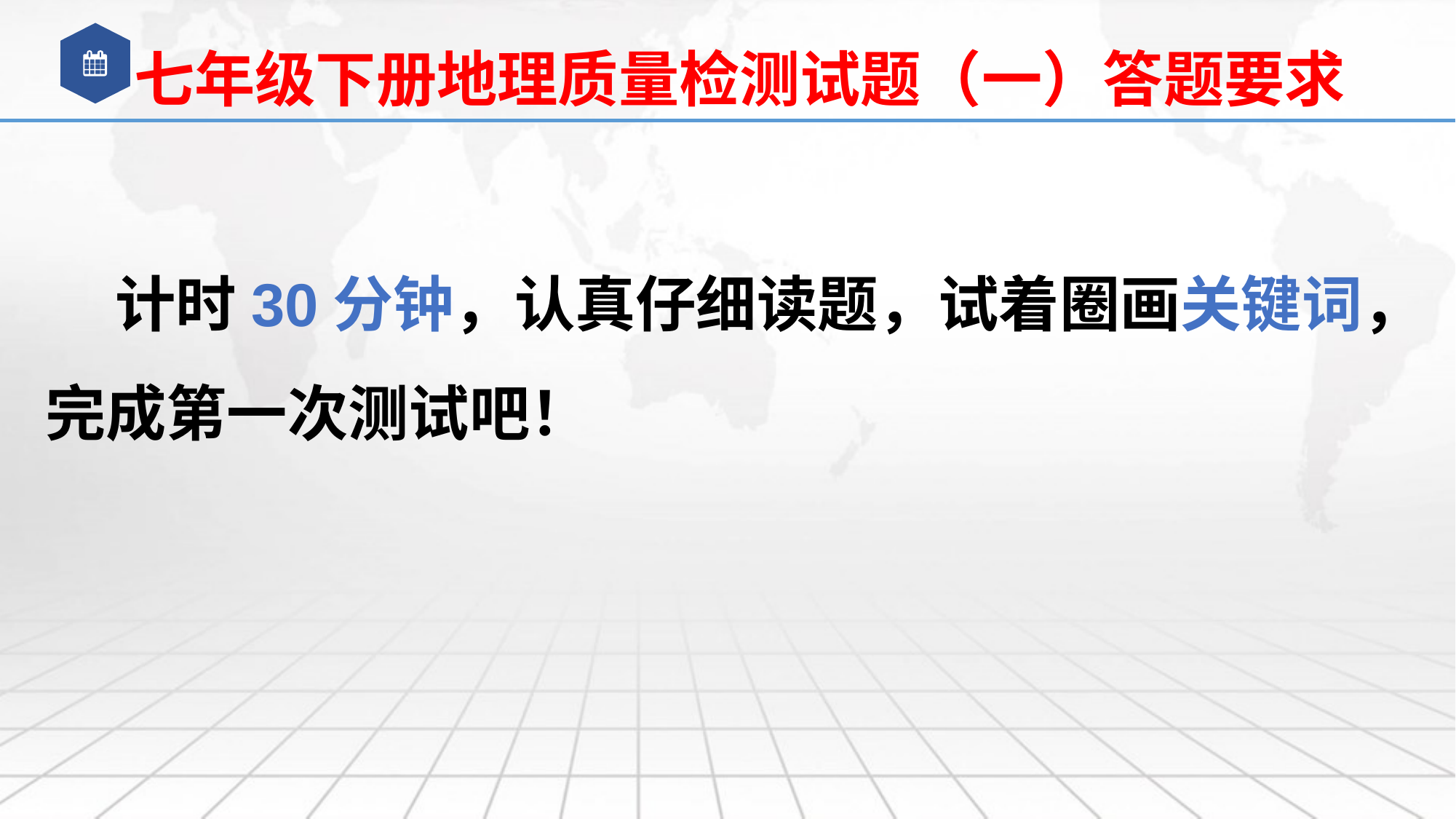

七年级下册地理质量检测试题（一）答题要求

    计时30分钟，认真仔细读题，试着圈画关键词，完成第一次测试吧！